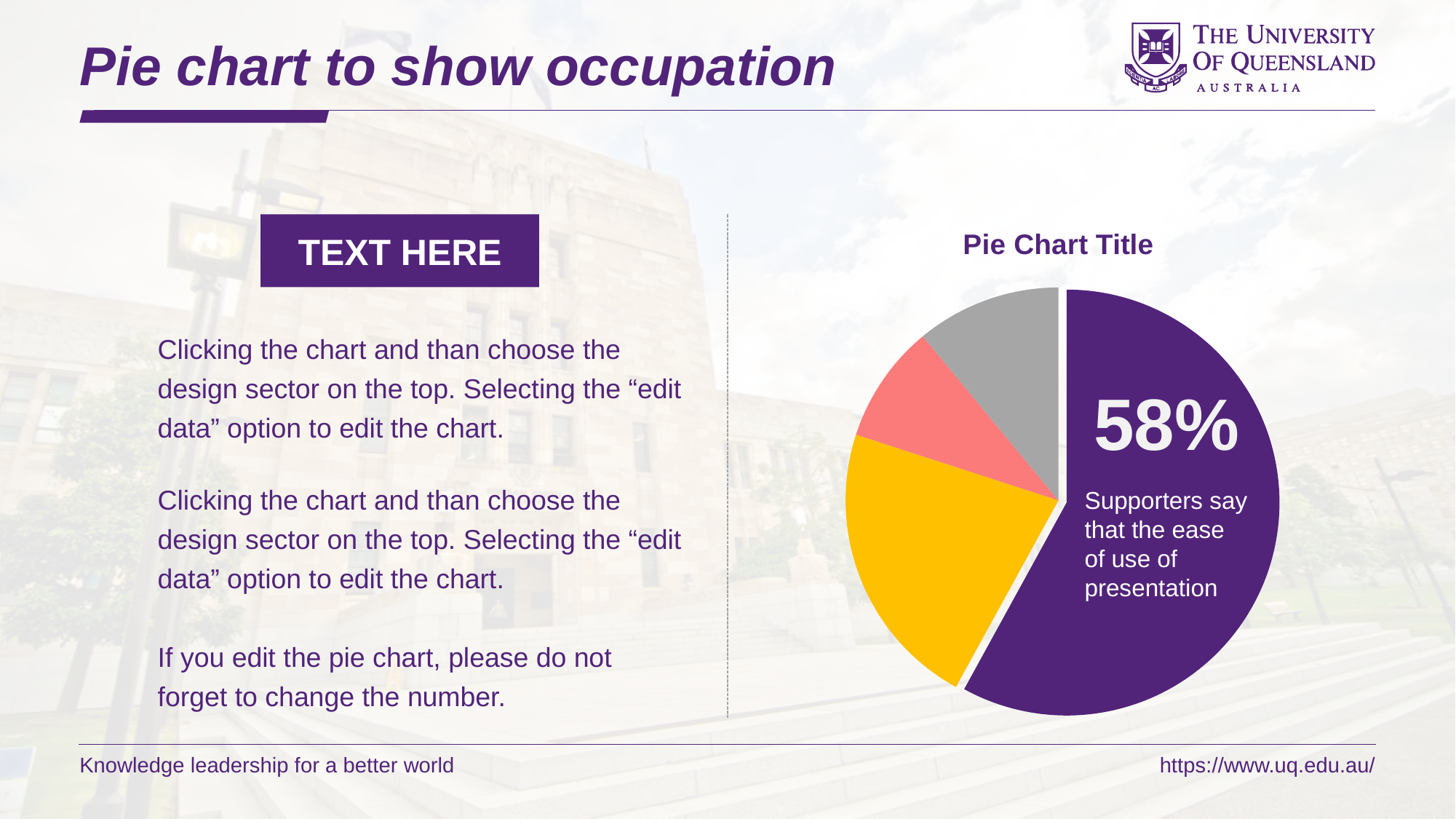

# Pie chart to show occupation

### Chart: Pie Chart Title

| Category | 销售额 |
|---|---|
| 第一季度 | 0.58 |
| 第二季度 | 0.22 |
| 第三季度 | 0.09 |
| 第四季度 | 0.11 |
Supporters say that the ease of use of presentation
TEXT HERE
Clicking the chart and than choose the design sector on the top. Selecting the “edit data” option to edit the chart.

Clicking the chart and than choose the design sector on the top. Selecting the “edit data” option to edit the chart.

If you edit the pie chart, please do not forget to change the number.
58%